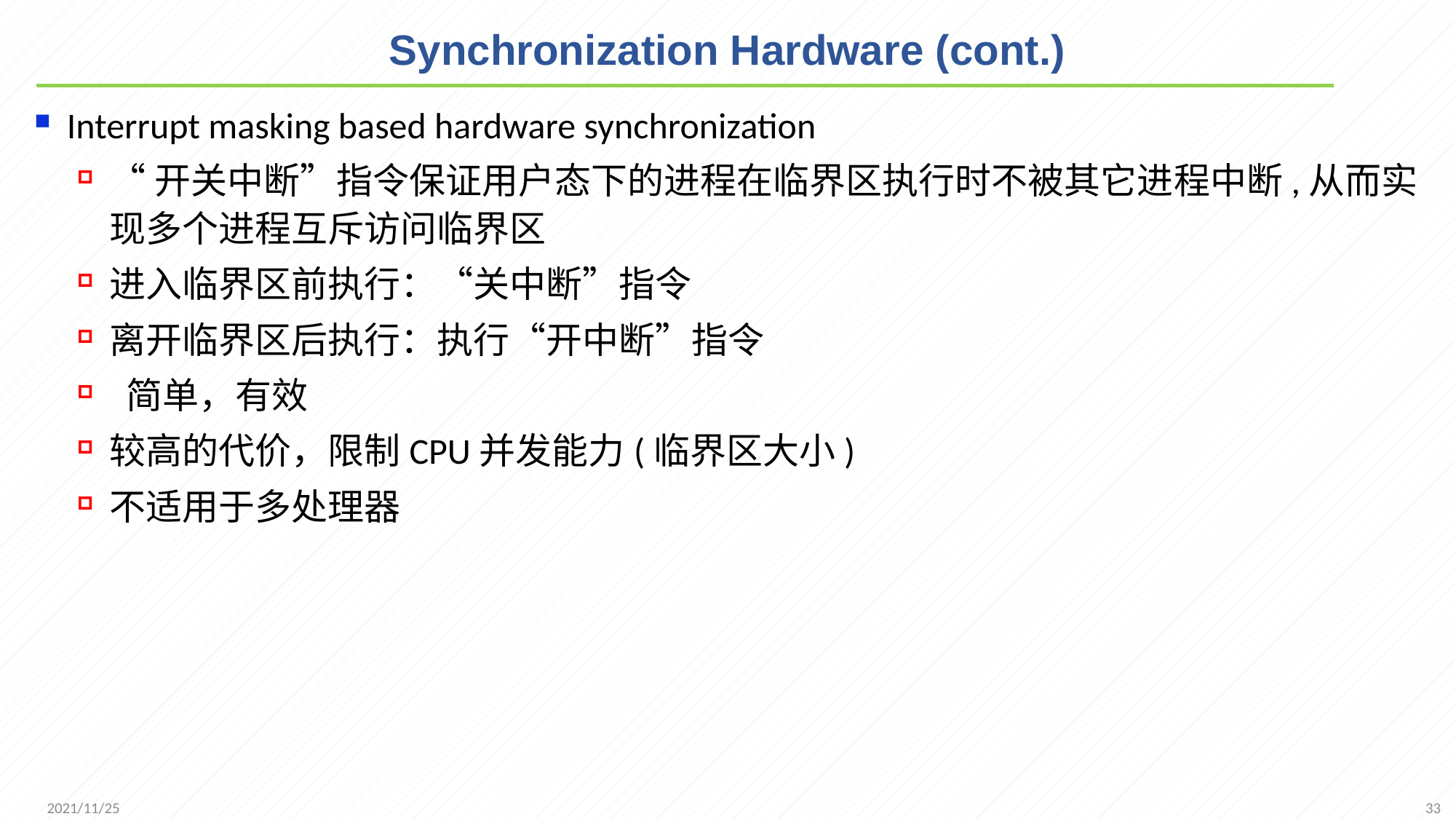

# Synchronization Hardware (cont.)
Interrupt masking based hardware synchronization
“开关中断”指令保证用户态下的进程在临界区执行时不被其它进程中断,从而实现多个进程互斥访问临界区
进入临界区前执行：“关中断”指令
离开临界区后执行：执行“开中断”指令
 简单，有效
较高的代价，限制CPU并发能力(临界区大小)
不适用于多处理器
33
2021/11/25